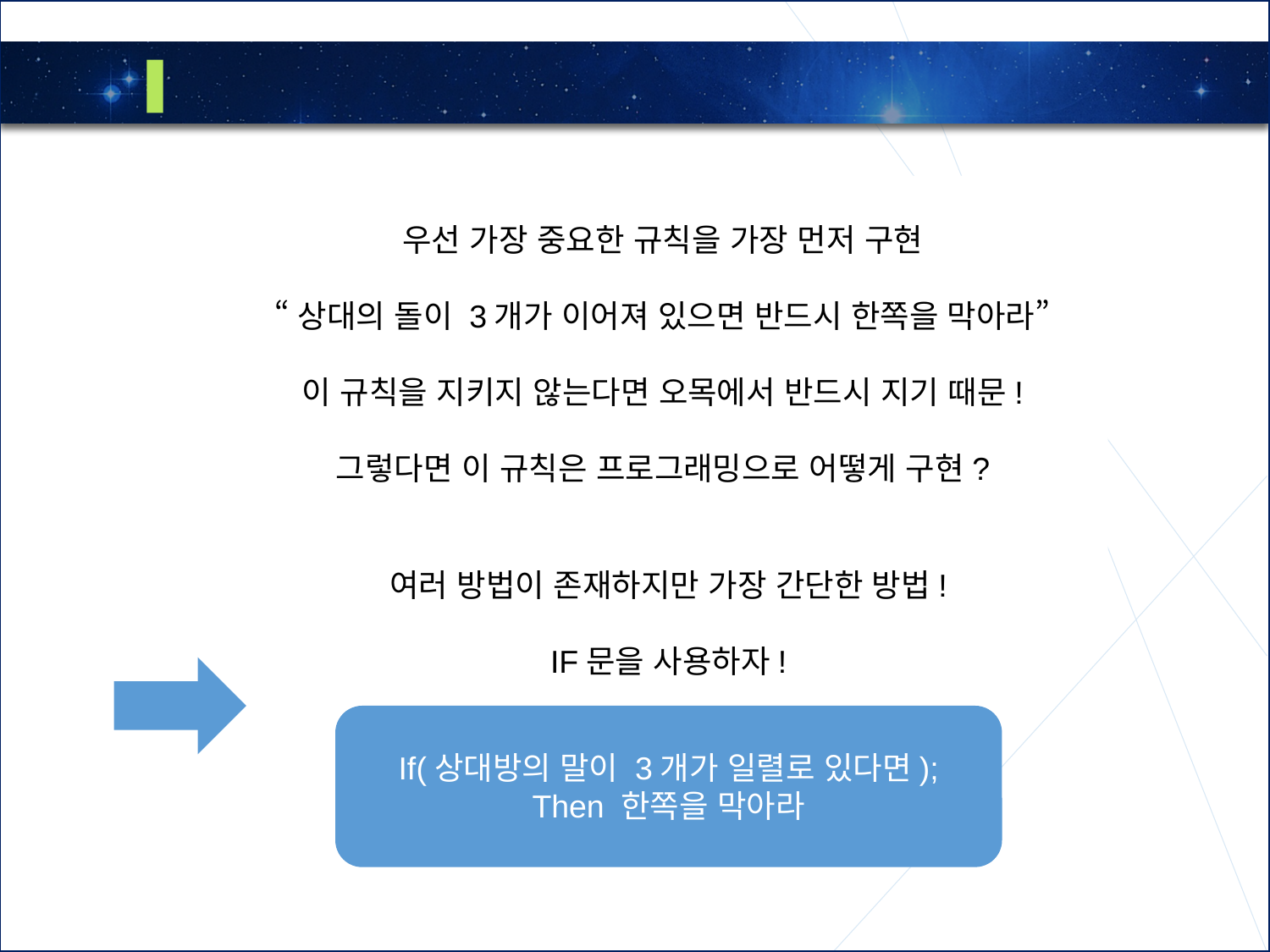

2
Rule based 오목 & 소스코드

우선 가장 중요한 규칙을 가장 먼저 구현
“상대의 돌이 3개가 이어져 있으면 반드시 한쪽을 막아라”
이 규칙을 지키지 않는다면 오목에서 반드시 지기 때문!
그렇다면 이 규칙은 프로그래밍으로 어떻게 구현?

여러 방법이 존재하지만 가장 간단한 방법!

IF문을 사용하자!

If(상대방의 말이 3개가 일렬로 있다면);
Then 한쪽을 막아라